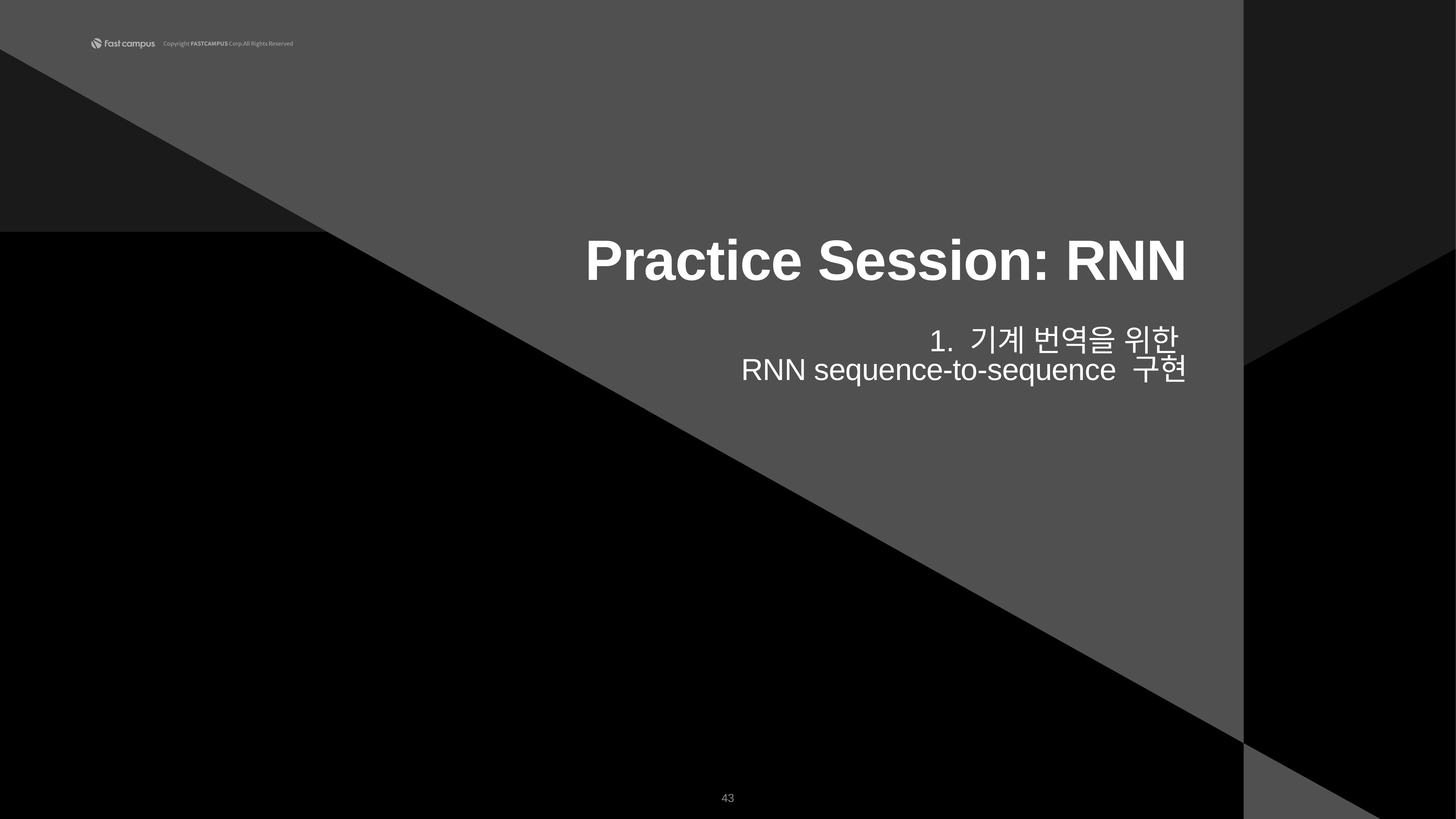

Practice Session: RNN

1. 기계 번역을 위한
RNN sequence-to-sequence 구현
43